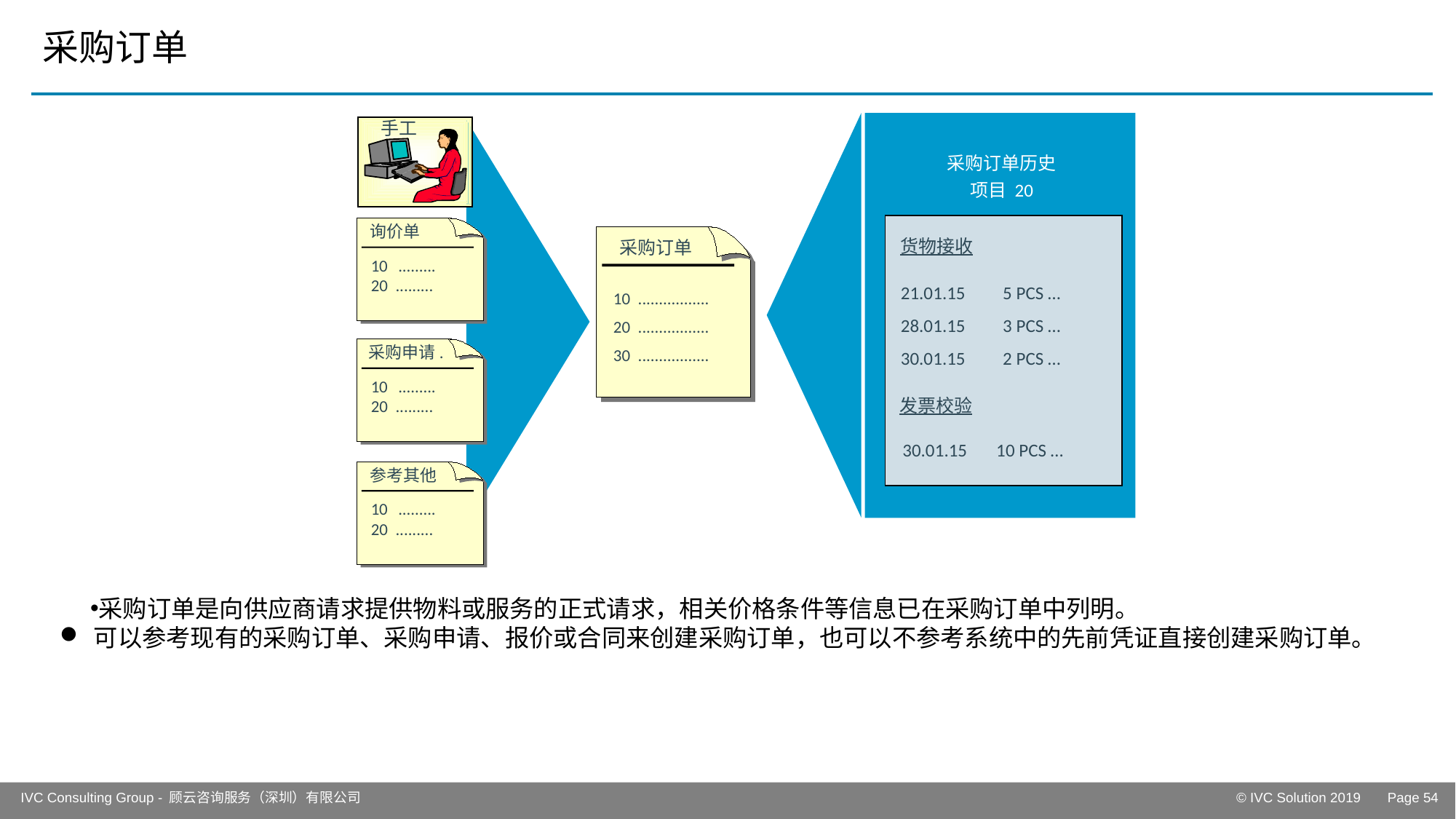

# 采购订单

手工

采购订单历史
项目 20

询价单

.........
20  .........

采购订单

10  .................
20  .................
30  .................

货物接收
21.01.15         5 PCS …
28.01.15         3 PCS …
30.01.15         2 PCS …

采购申请.

.........
20  .........

发票校验
30.01.15       10 PCS …

参考其他

.........
20  .........

采购订单是向供应商请求提供物料或服务的正式请求，相关价格条件等信息已在采购订单中列明。
可以参考现有的采购订单、采购申请、报价或合同来创建采购订单，也可以不参考系统中的先前凭证直接创建采购订单。